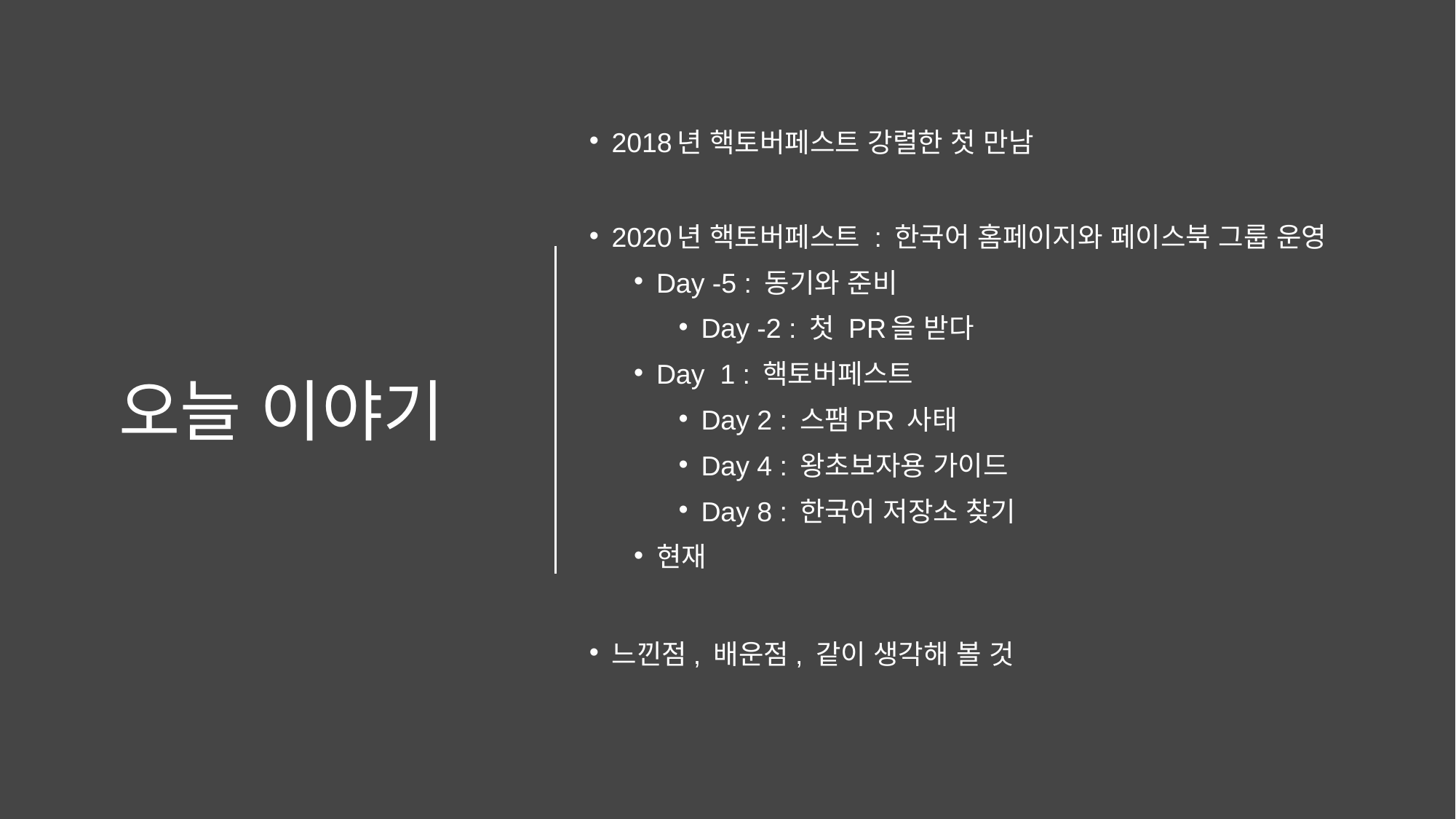

# 오늘 이야기
2018년 핵토버페스트 강렬한 첫 만남

2020년 핵토버페스트 : 한국어 홈페이지와 페이스북 그룹 운영
Day -5 : 동기와 준비
Day -2 : 첫 PR을 받다
Day  1 : 핵토버페스트
Day 2 : 스팸PR 사태
Day 4 : 왕초보자용 가이드
Day 8 : 한국어 저장소 찾기
현재

느낀점, 배운점, 같이 생각해 볼 것